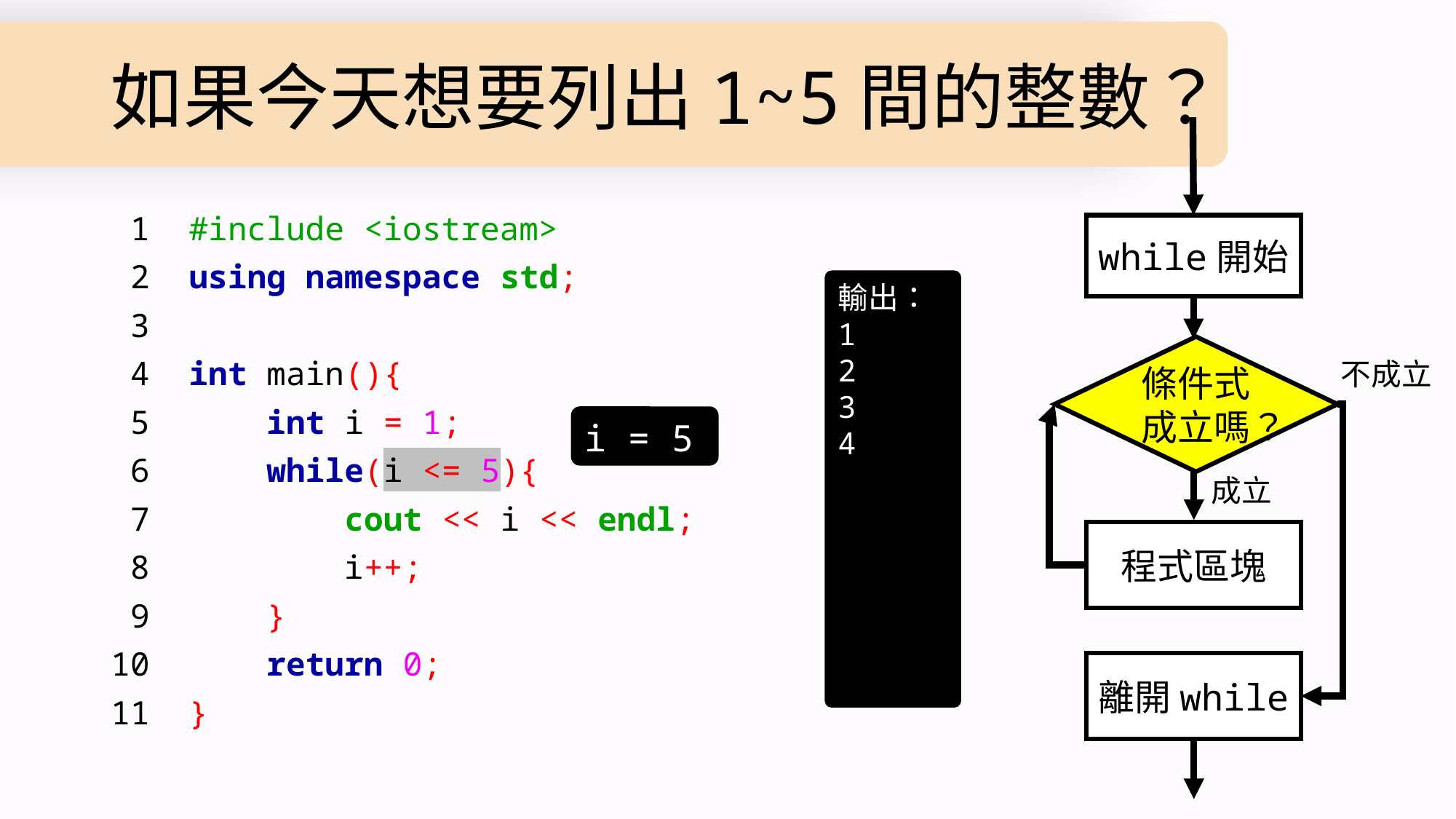

# 如果今天想要列出1~5間的整數？
 1  #include <iostream>
 2  using namespace std;
 3
 4  int main(){
 5      int i = 1;
 6      while(i <= 5){
 7          cout << i << endl;
 8          i++;
 9      }
10      return 0;
11  }
while開始
輸出：
1
2
3
4
條件式成立嗎？
不成立
i = 5
成立
程式區塊
離開while